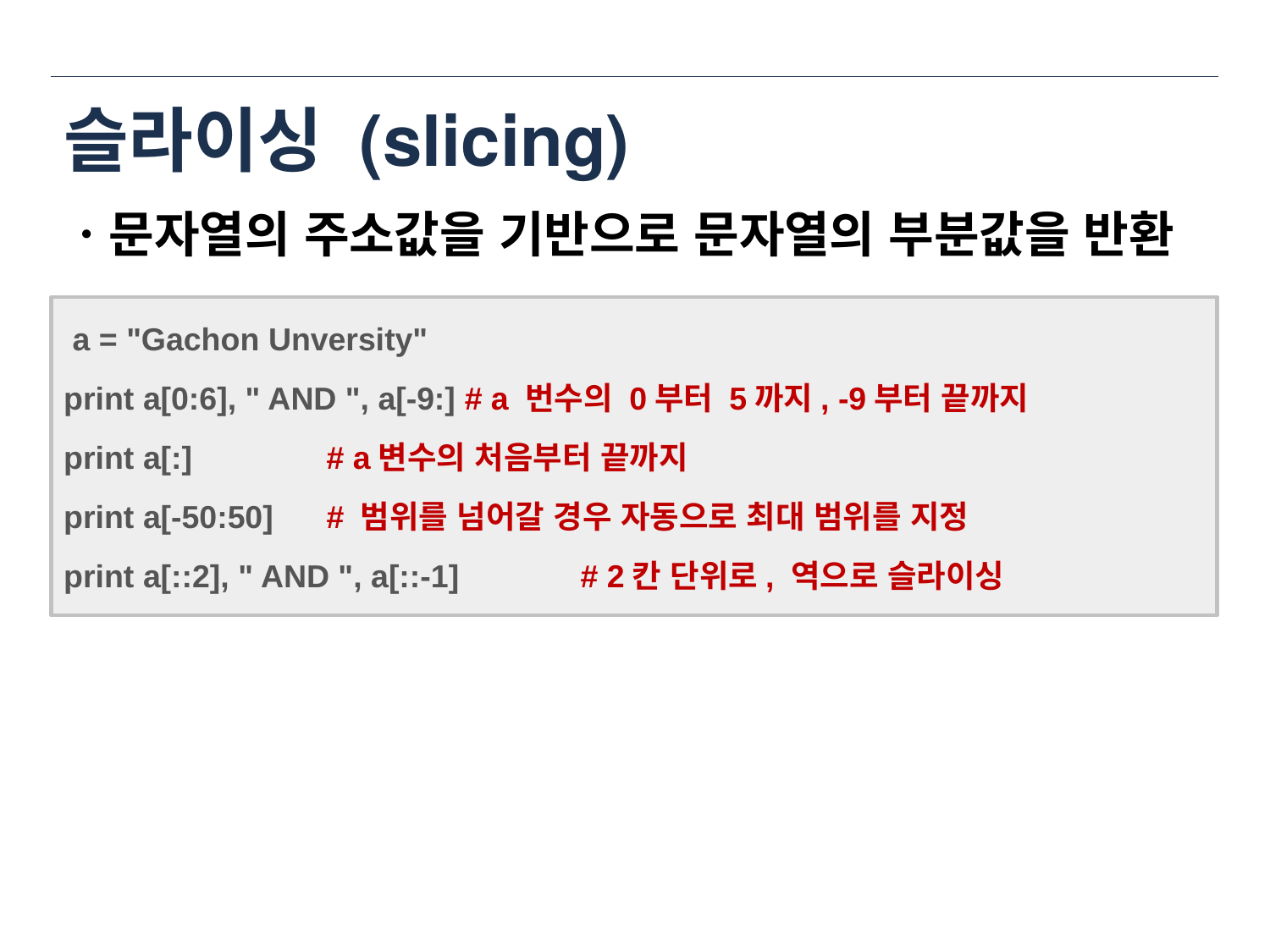

# 슬라이싱 (slicing)
ㆍ문자열의 주소값을 기반으로 문자열의 부분값을 반환
 a = "Gachon Unversity"
print a[0:6], " AND ", a[-9:] # a 번수의 0부터 5까지, -9부터 끝까지
print a[:] 	 # a변수의 처음부터 끝까지
print a[-50:50] 	 # 범위를 넘어갈 경우 자동으로 최대 범위를 지정
print a[::2], " AND ", a[::-1] 	 # 2칸 단위로, 역으로 슬라이싱